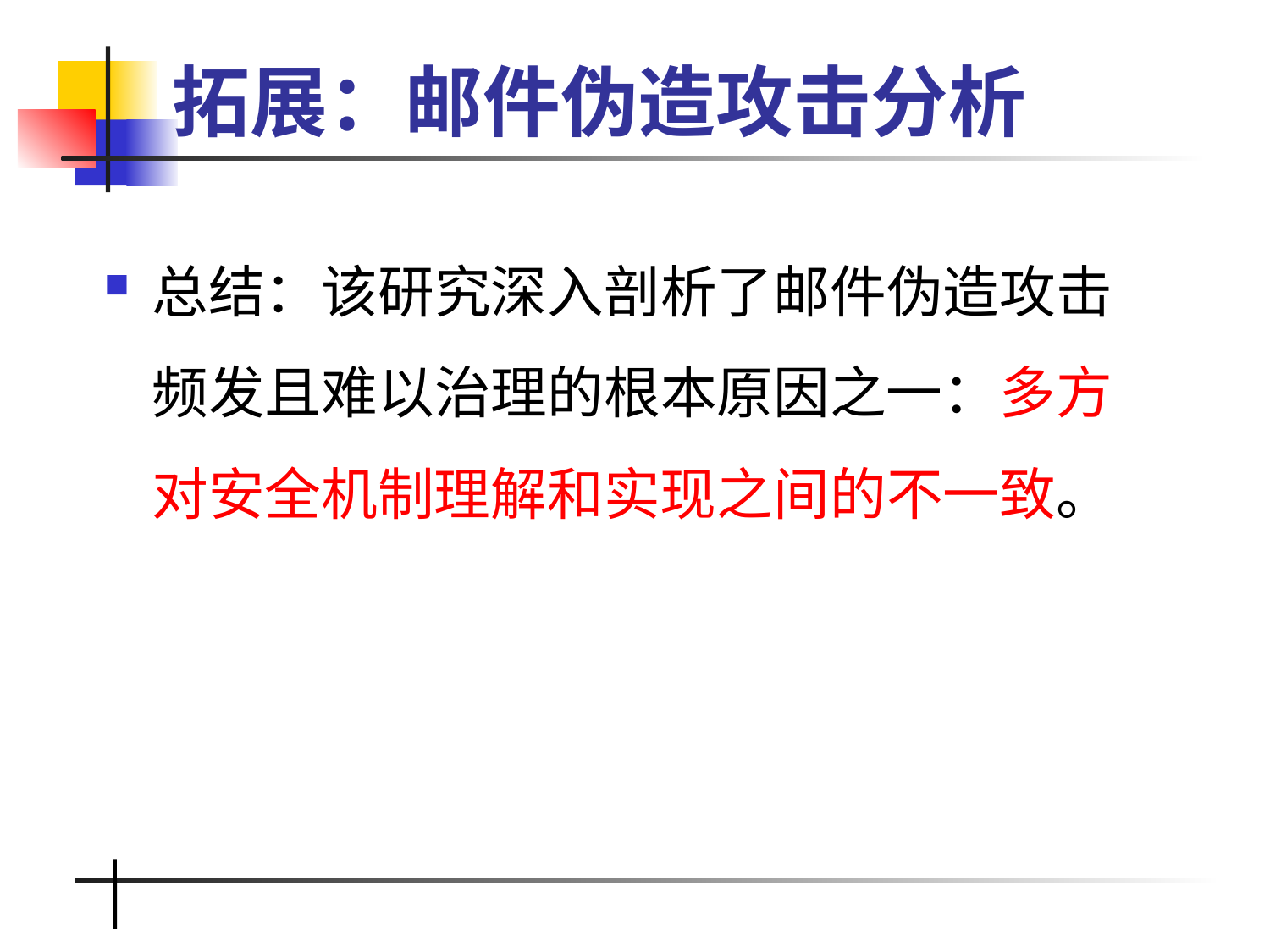

# 拓展：邮件伪造攻击分析
总结：该研究深入剖析了邮件伪造攻击频发且难以治理的根本原因之一：多方对安全机制理解和实现之间的不一致。